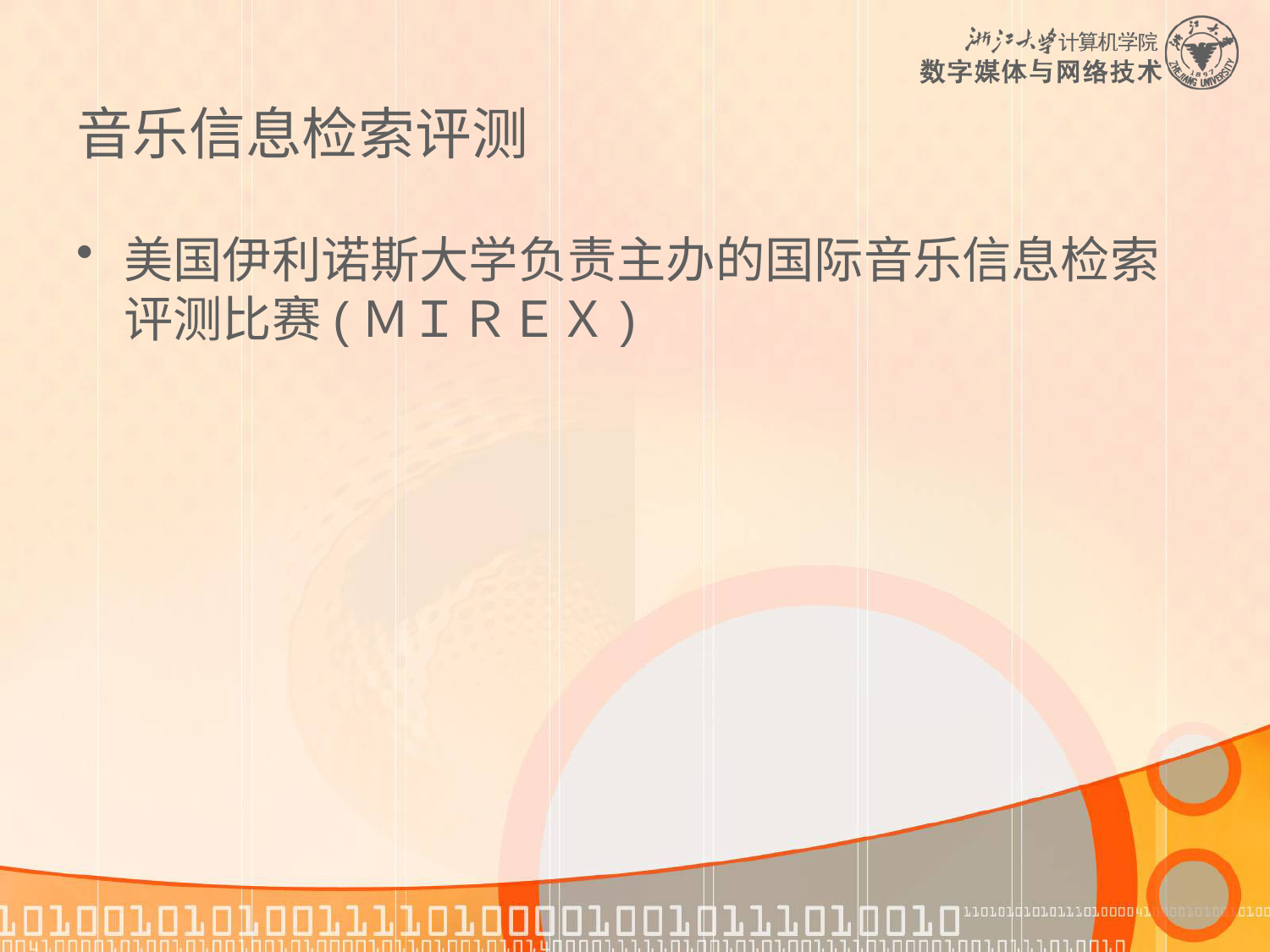

# 音乐信息检索评测
美国伊利诺斯大学负责主办的国际音乐信息检索评测比赛(ＭＩＲＥＸ)